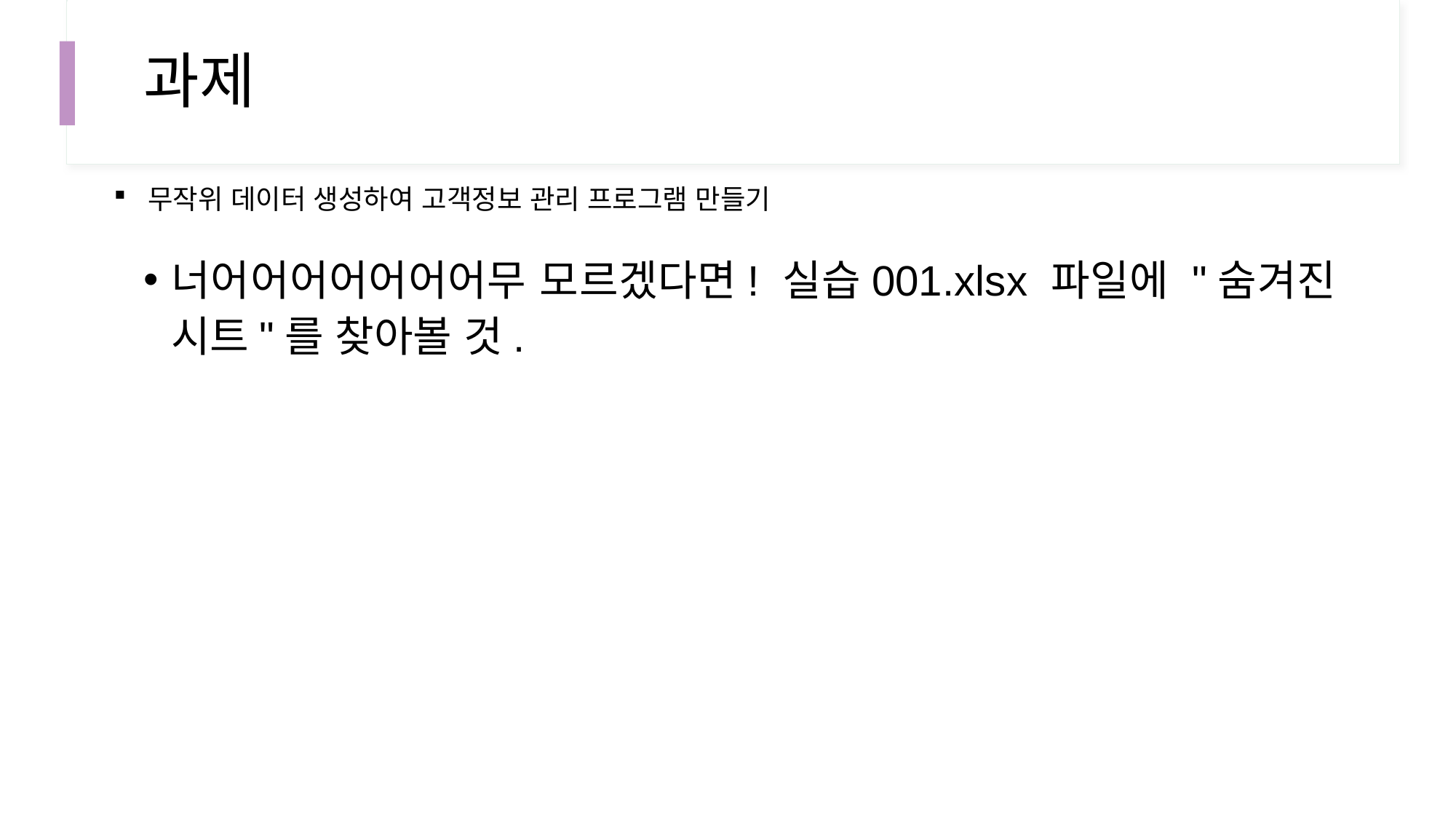

# 과제
무작위 데이터 생성하여 고객정보 관리 프로그램 만들기
너어어어어어어어무 모르겠다면! 실습001.xlsx 파일에 "숨겨진 시트"를 찾아볼 것.